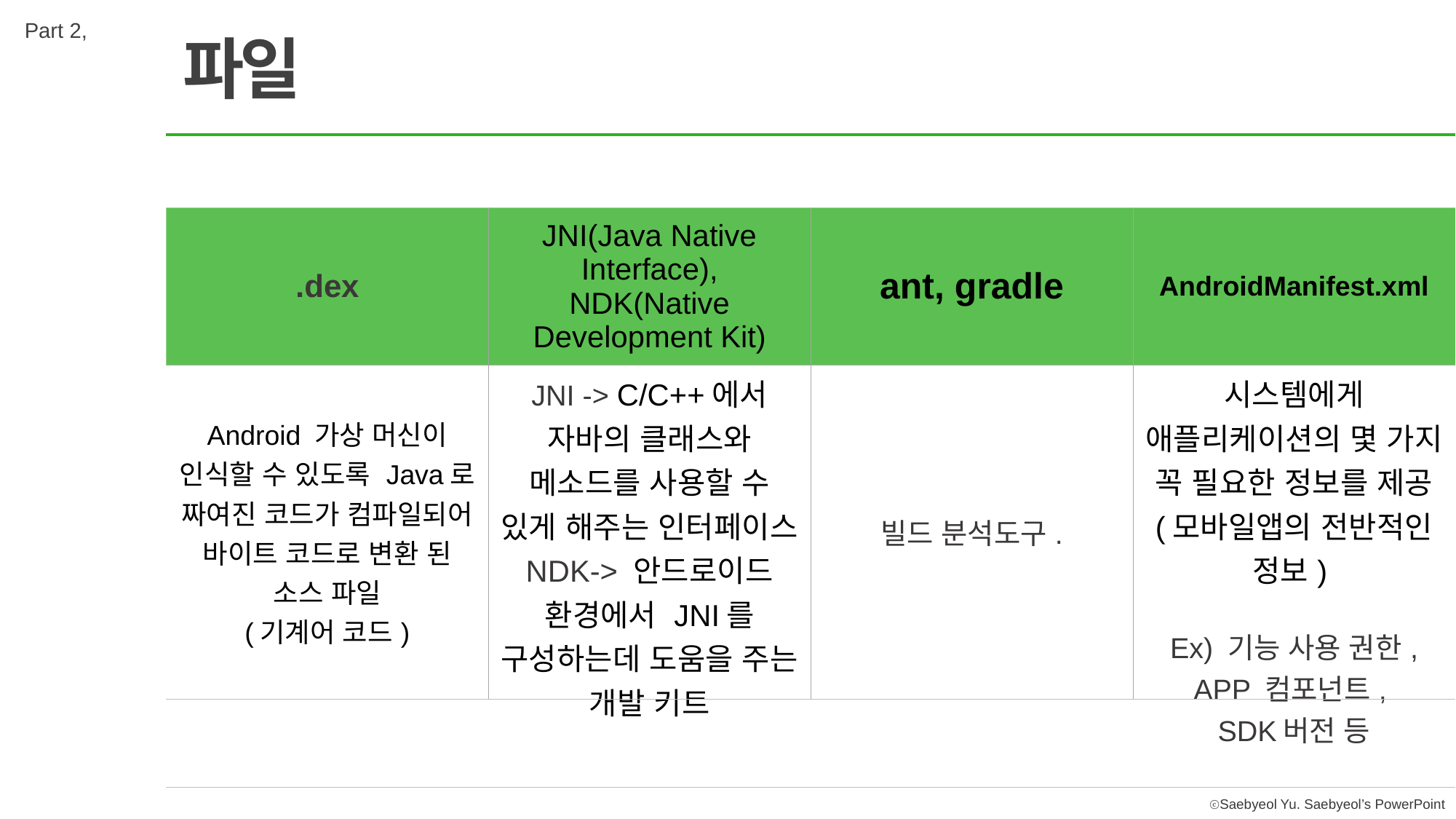

Part 2,
파일
| .dex | JNI(Java Native Interface), NDK(Native Development Kit) | ant, gradle | AndroidManifest.xml |
| --- | --- | --- | --- |
| Android 가상 머신이 인식할 수 있도록 Java로 짜여진 코드가 컴파일되어 바이트 코드로 변환 된 소스 파일 (기계어 코드) | JNI -> C/C++에서 자바의 클래스와 메소드를 사용할 수 있게 해주는 인터페이스 NDK-> 안드로이드 환경에서 JNI를 구성하는데 도움을 주는 개발 키트 | 빌드 분석도구. | 시스템에게 애플리케이션의 몇 가지 꼭 필요한 정보를 제공 (모바일앱의 전반적인 정보) Ex) 기능 사용 권한, APP 컴포넌트, SDK버전 등 |